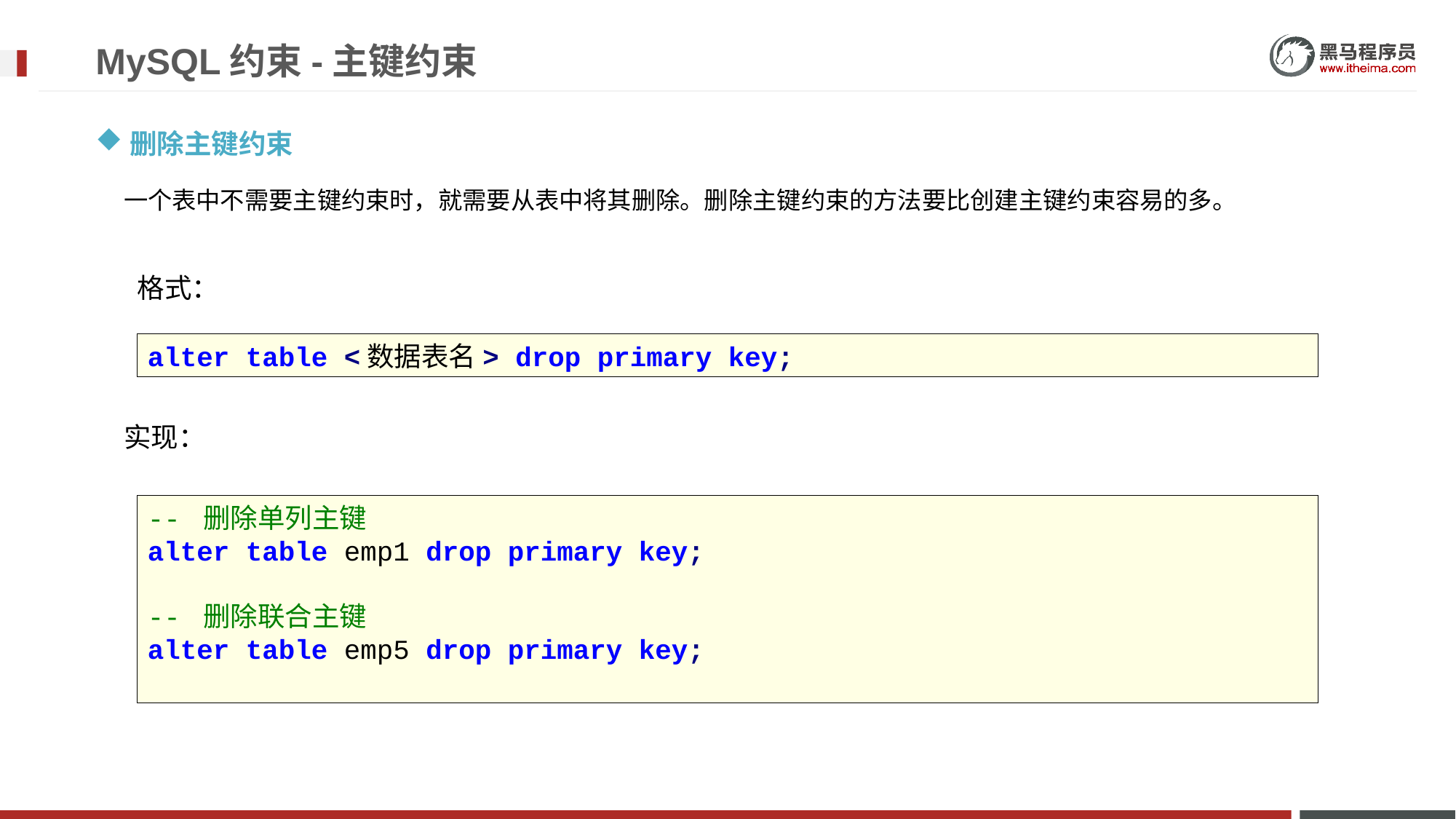

# MySQL约束-主键约束
删除主键约束
一个表中不需要主键约束时，就需要从表中将其删除。删除主键约束的方法要比创建主键约束容易的多。
格式：
alter table <数据表名> drop primary key;
实现：
-- 删除单列主键
alter table emp1 drop primary key;

-- 删除联合主键
alter table emp5 drop primary key;